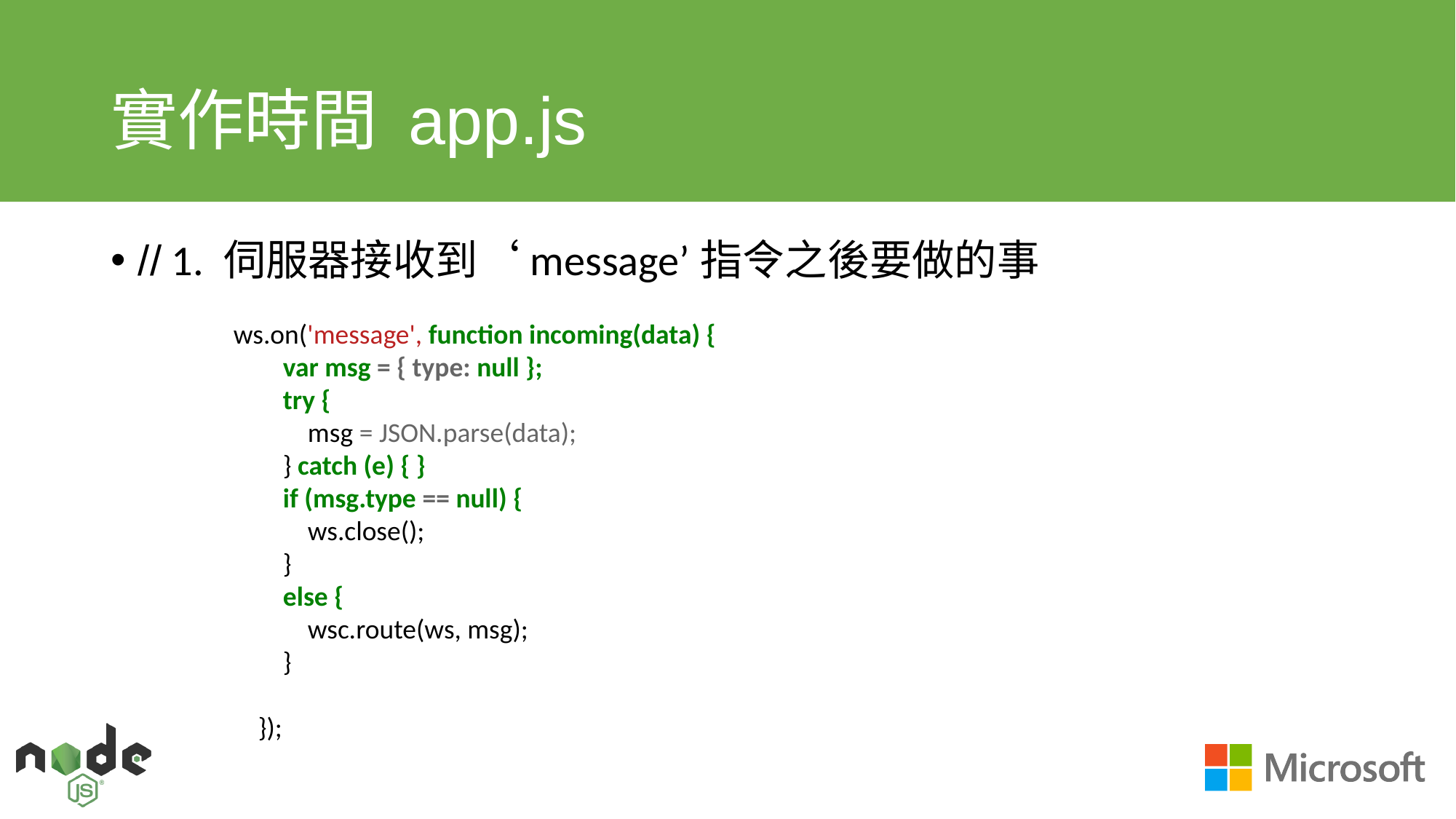

# 實作時間 app.js
// 1. 伺服器接收到‘message’指令之後要做的事
ws.on('message', function incoming(data) {
        var msg = { type: null };
        try {
            msg = JSON.parse(data);
        } catch (e) { }
        if (msg.type == null) {
            ws.close();
        }
        else {
            wsc.route(ws, msg);
        }

    });